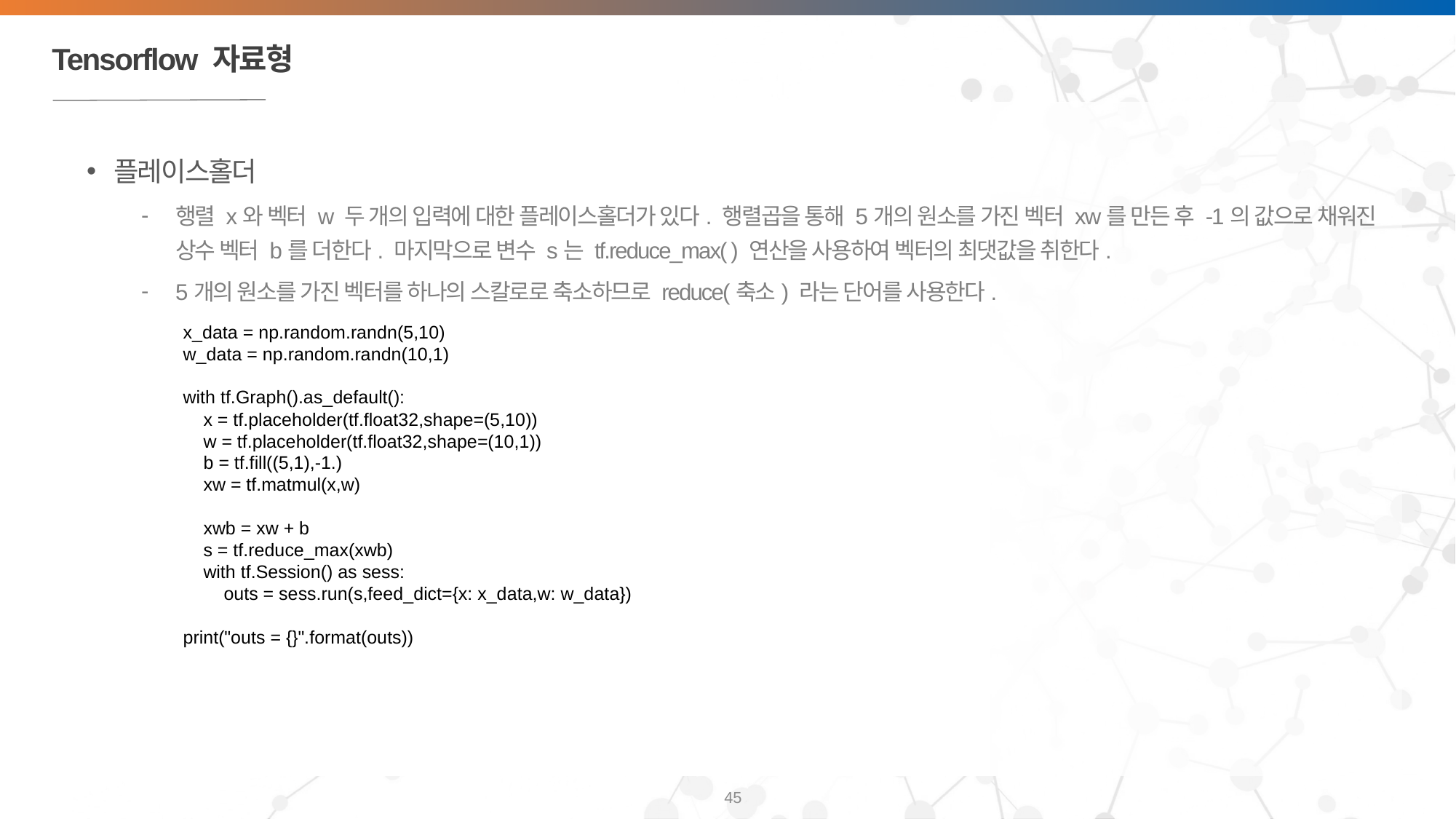

# Tensorflow 자료형

플레이스홀더
행렬 x와 벡터 w 두 개의 입력에 대한 플레이스홀더가 있다. 행렬곱을 통해 5개의 원소를 가진 벡터 xw를 만든 후 -1의 값으로 채워진 상수 벡터 b를 더한다. 마지막으로 변수 s는 tf.reduce_max( ) 연산을 사용하여 벡터의 최댓값을 취한다.
5개의 원소를 가진 벡터를 하나의 스칼로로 축소하므로 reduce(축소) 라는 단어를 사용한다.
x_data = np.random.randn(5,10)
w_data = np.random.randn(10,1)

with tf.Graph().as_default():
    x = tf.placeholder(tf.float32,shape=(5,10))
    w = tf.placeholder(tf.float32,shape=(10,1))
    b = tf.fill((5,1),-1.)
    xw = tf.matmul(x,w)

    xwb = xw + b
    s = tf.reduce_max(xwb)
    with tf.Session() as sess:
        outs = sess.run(s,feed_dict={x: x_data,w: w_data})

print("outs = {}".format(outs))
45